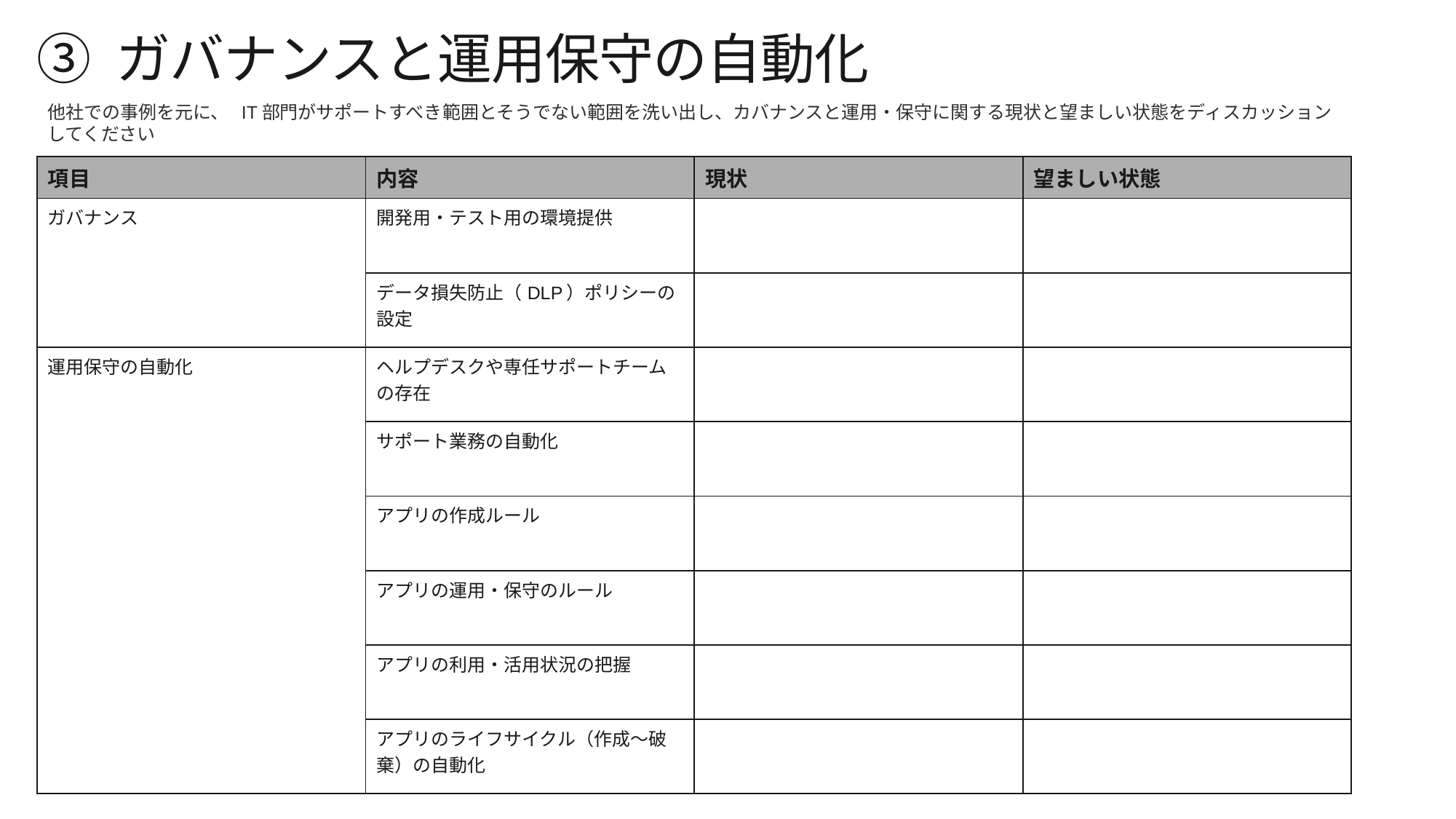

③ ガバナンスと運用保守の自動化
他社での事例を元に、  IT部門がサポートすべき範囲とそうでない範囲を洗い出し、カバナンスと運用・保守に関する現状と望ましい状態をディスカッションしてください
| 項目 | 内容 | 現状 | 望ましい状態 |
| --- | --- | --- | --- |
| ガバナンス | 開発用・テスト用の環境提供 |  |  |
|  | データ損失防止（DLP）ポリシーの設定 |  |  |
| 運用保守の自動化 | ヘルプデスクや専任サポートチームの存在 |  |  |
|  | サポート業務の自動化 |  |  |
|  | アプリの作成ルール |  |  |
|  | アプリの運用・保守のルール |  |  |
|  | アプリの利用・活用状況の把握 |  |  |
|  | アプリのライフサイクル（作成～破棄）の自動化 |  |  |